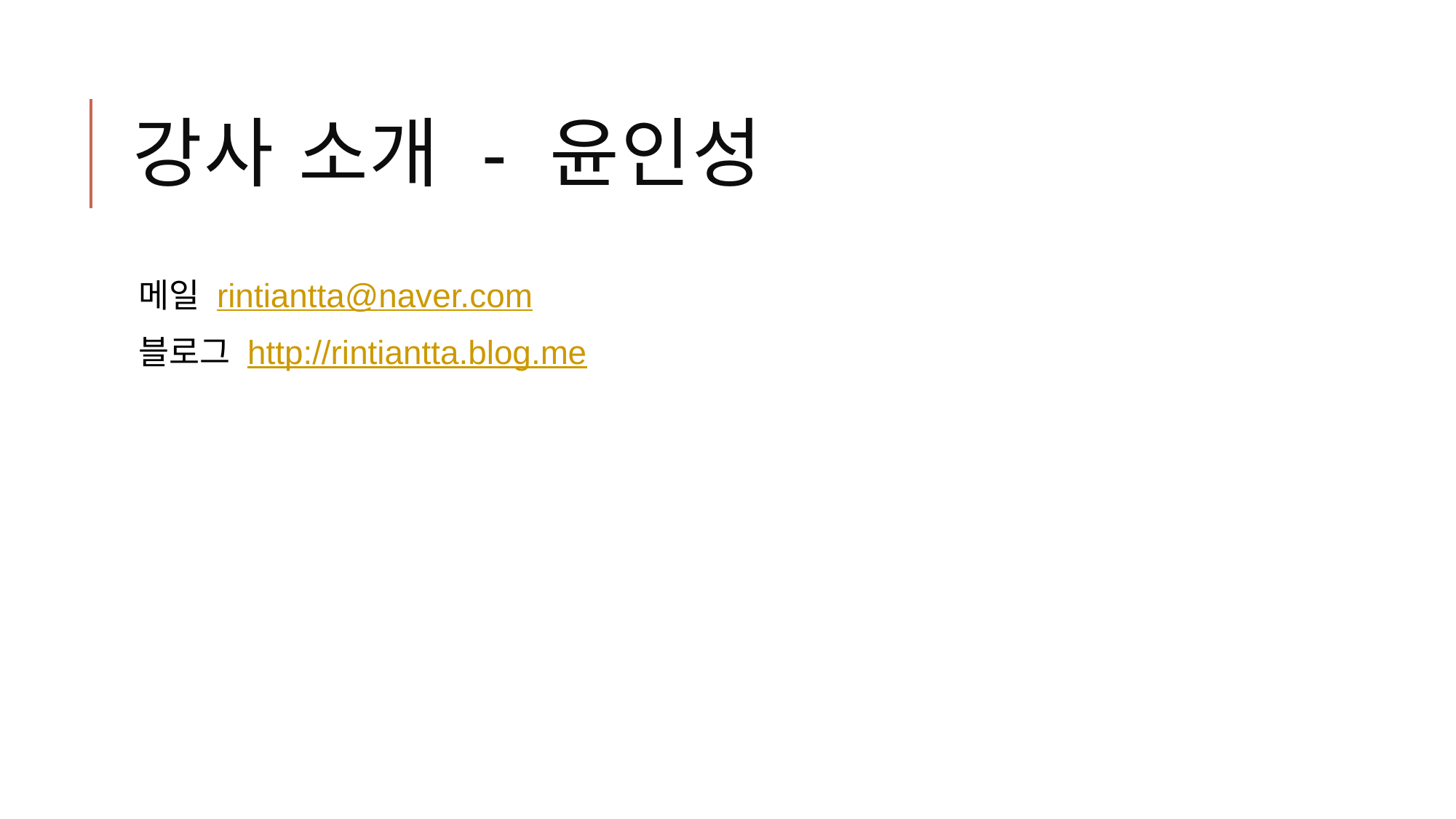

# 강사 소개 - 윤인성
메일 rintiantta@naver.com
블로그 http://rintiantta.blog.me